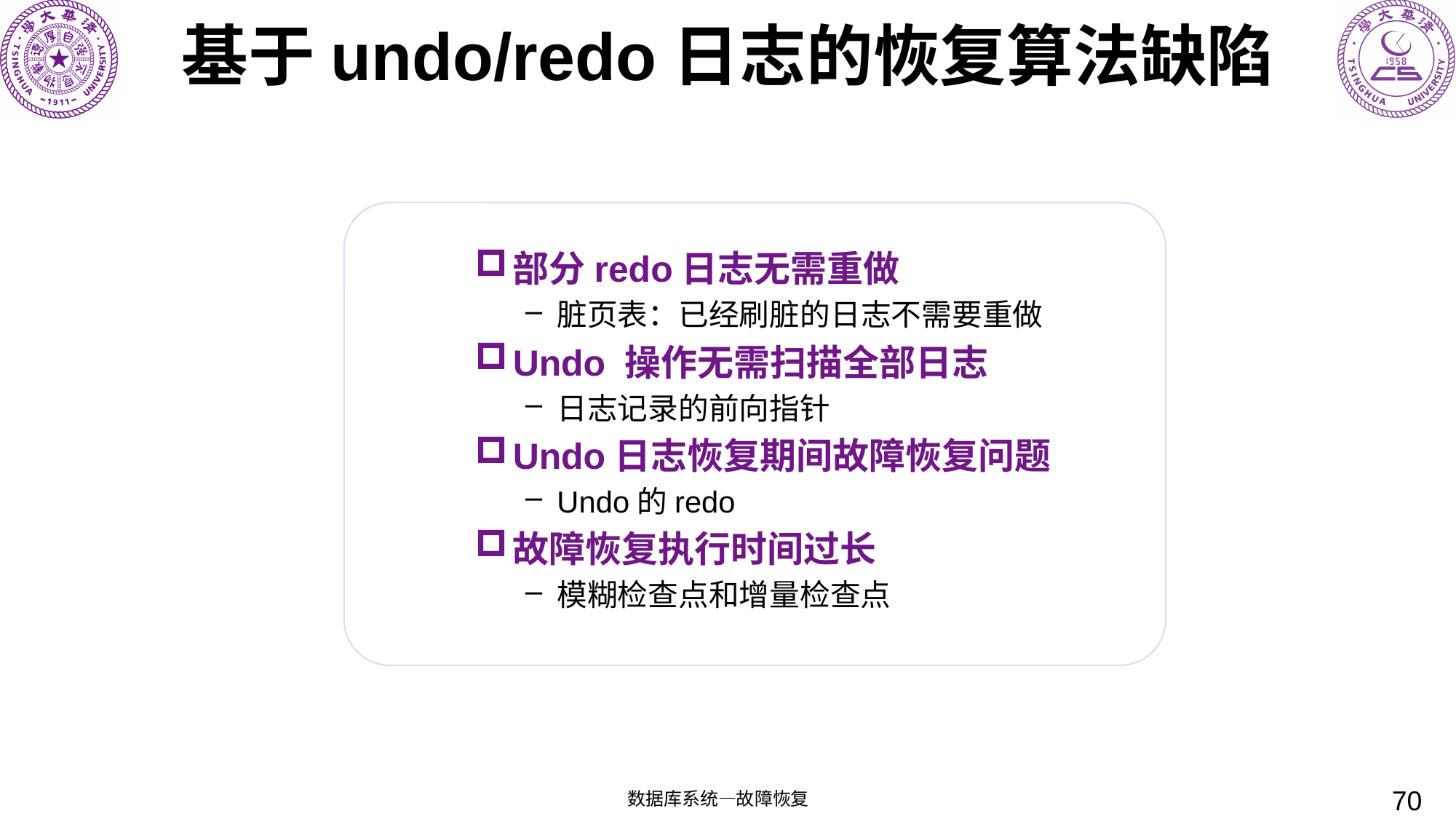

# 基于undo/redo日志的恢复算法缺陷

部分redo日志无需重做
脏页表：已经刷脏的日志不需要重做
Undo 操作无需扫描全部日志
日志记录的前向指针
Undo日志恢复期间故障恢复问题
Undo的redo
故障恢复执行时间过长
模糊检查点和增量检查点
70
数据库系统—故障恢复